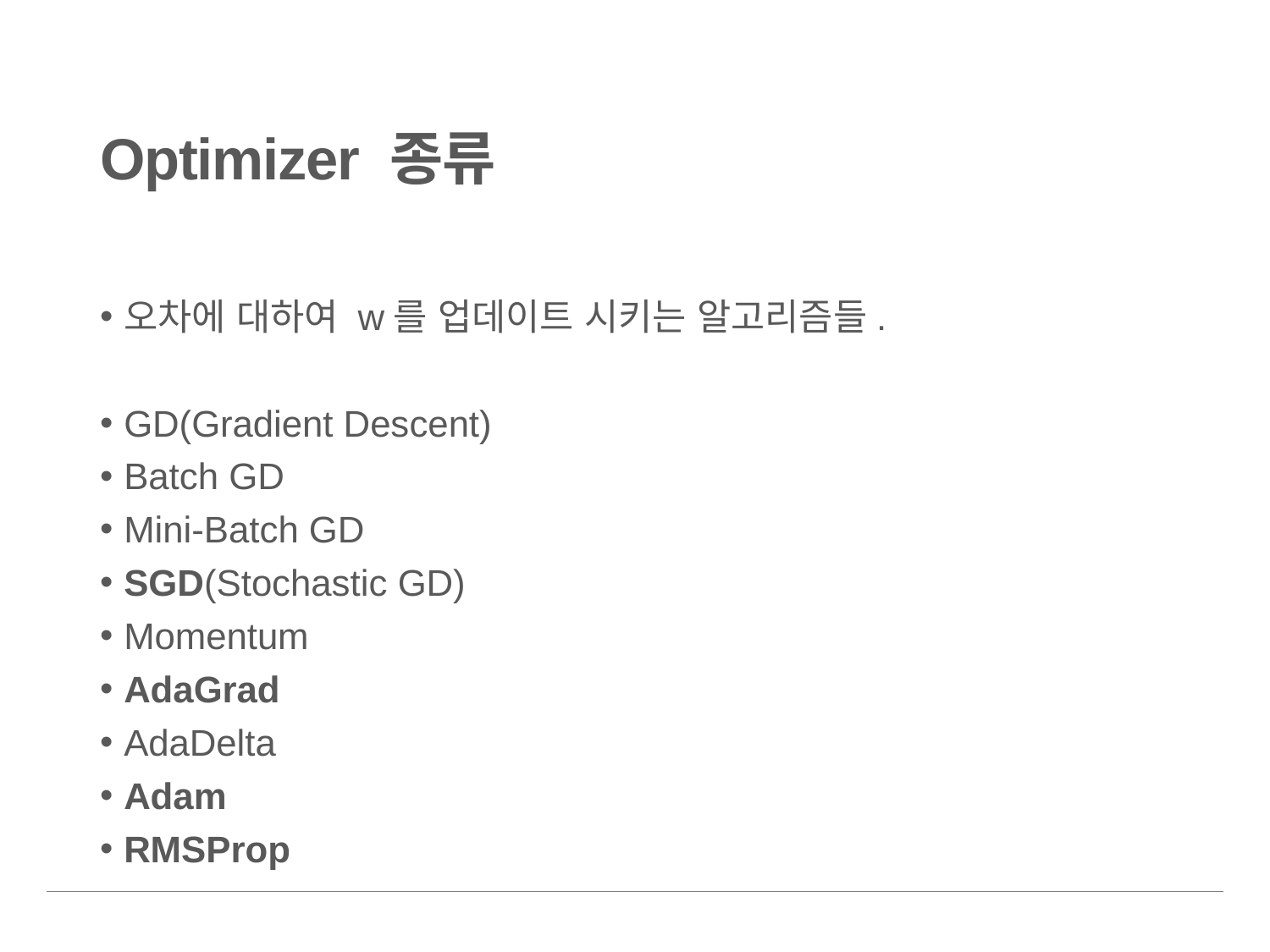

# Optimizer 종류
오차에 대하여 w를 업데이트 시키는 알고리즘들.

GD(Gradient Descent)
Batch GD
Mini-Batch GD
SGD(Stochastic GD)
Momentum
AdaGrad
AdaDelta
Adam
RMSProp